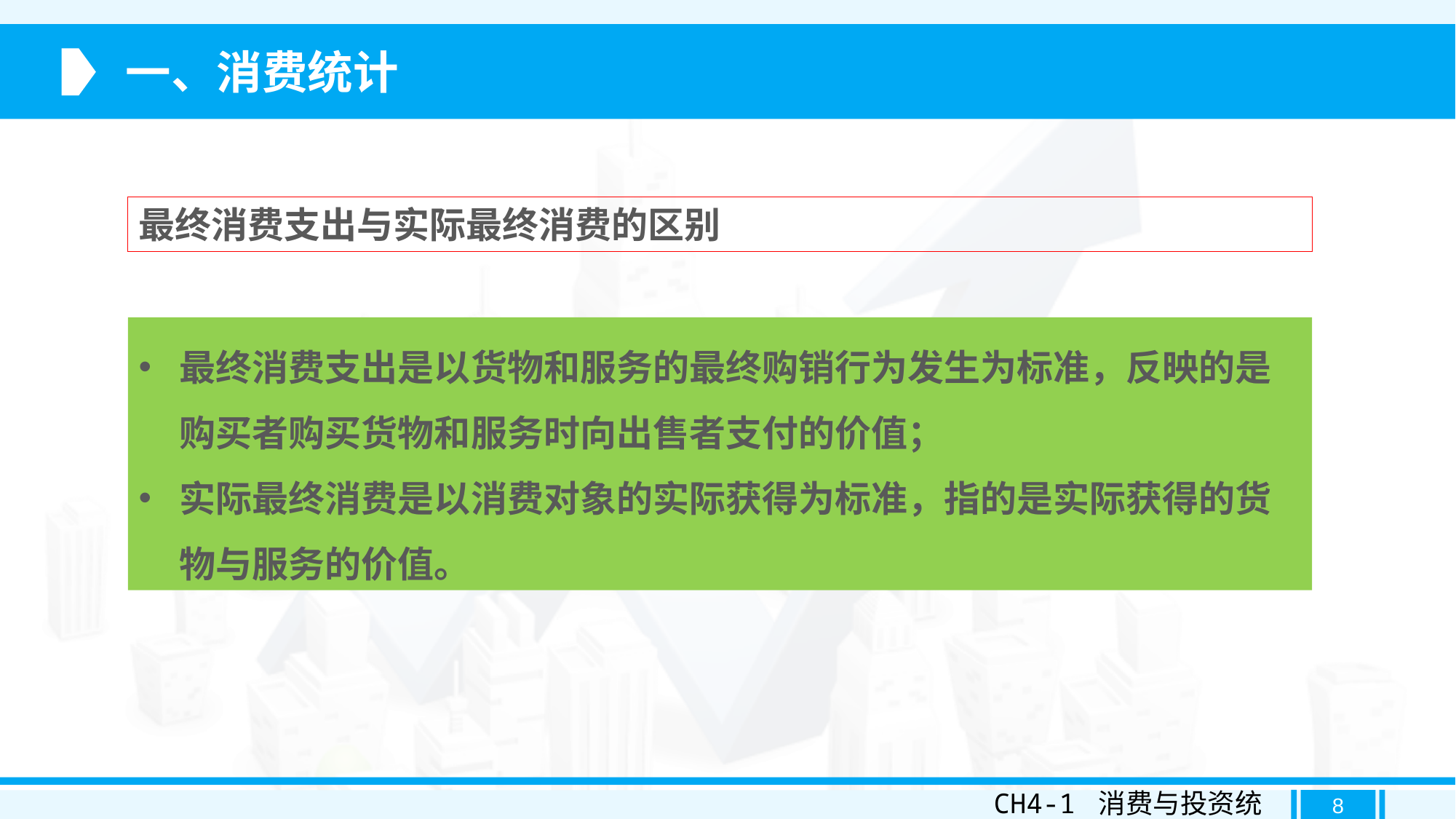

一、消费统计

最终消费支出与实际最终消费的区别
最终消费支出是以货物和服务的最终购销行为发生为标准，反映的是购买者购买货物和服务时向出售者支付的价值；
实际最终消费是以消费对象的实际获得为标准，指的是实际获得的货物与服务的价值。
CH4-1 消费与投资统计
8